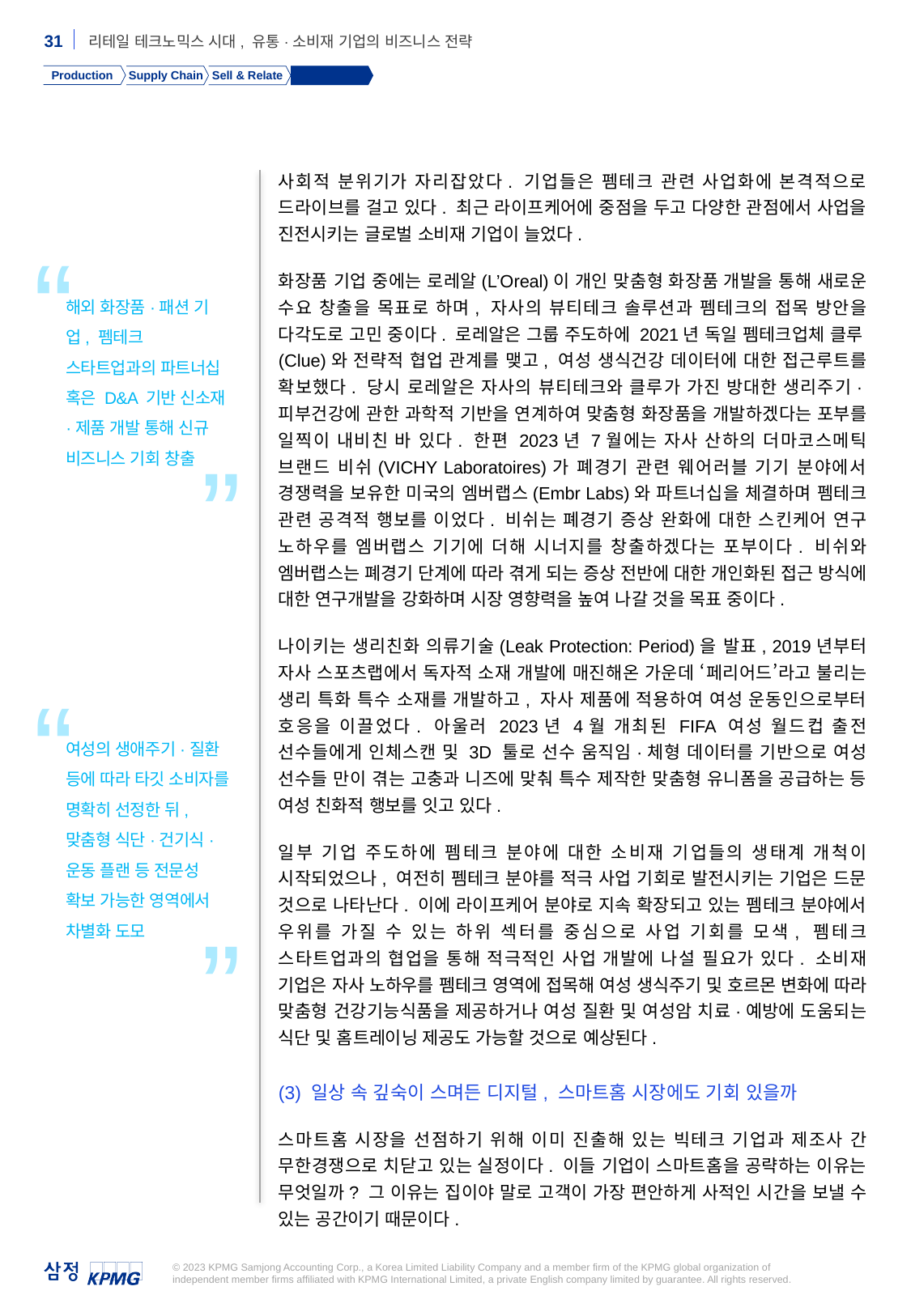

Production

Supply Chain
Sell & Relate
Lifestyle
사회적 분위기가 자리잡았다. 기업들은 펨테크 관련 사업화에 본격적으로 드라이브를 걸고 있다. 최근 라이프케어에 중점을 두고 다양한 관점에서 사업을 진전시키는 글로벌 소비재 기업이 늘었다.
화장품 기업 중에는 로레알(L’Oreal)이 개인 맞춤형 화장품 개발을 통해 새로운 수요 창출을 목표로 하며, 자사의 뷰티테크 솔루션과 펨테크의 접목 방안을 다각도로 고민 중이다. 로레알은 그룹 주도하에 2021년 독일 펨테크업체 클루(Clue)와 전략적 협업 관계를 맺고, 여성 생식건강 데이터에 대한 접근루트를 확보했다. 당시 로레알은 자사의 뷰티테크와 클루가 가진 방대한 생리주기·피부건강에 관한 과학적 기반을 연계하여 맞춤형 화장품을 개발하겠다는 포부를 일찍이 내비친 바 있다. 한편 2023년 7월에는 자사 산하의 더마코스메틱 브랜드 비쉬(VICHY Laboratoires)가 폐경기 관련 웨어러블 기기 분야에서 경쟁력을 보유한 미국의 엠버랩스(Embr Labs)와 파트너십을 체결하며 펨테크 관련 공격적 행보를 이었다. 비쉬는 폐경기 증상 완화에 대한 스킨케어 연구 노하우를 엠버랩스 기기에 더해 시너지를 창출하겠다는 포부이다. 비쉬와 엠버랩스는 폐경기 단계에 따라 겪게 되는 증상 전반에 대한 개인화된 접근 방식에 대한 연구개발을 강화하며 시장 영향력을 높여 나갈 것을 목표 중이다.
나이키는 생리친화 의류기술(Leak Protection: Period)을 발표, 2019년부터 자사 스포츠랩에서 독자적 소재 개발에 매진해온 가운데 ‘페리어드’라고 불리는 생리 특화 특수 소재를 개발하고, 자사 제품에 적용하여 여성 운동인으로부터 호응을 이끌었다. 아울러 2023년 4월 개최된 FIFA 여성 월드컵 출전 선수들에게 인체스캔 및 3D 툴로 선수 움직임·체형 데이터를 기반으로 여성 선수들 만이 겪는 고충과 니즈에 맞춰 특수 제작한 맞춤형 유니폼을 공급하는 등 여성 친화적 행보를 잇고 있다.
일부 기업 주도하에 펨테크 분야에 대한 소비재 기업들의 생태계 개척이 시작되었으나, 여전히 펨테크 분야를 적극 사업 기회로 발전시키는 기업은 드문 것으로 나타난다. 이에 라이프케어 분야로 지속 확장되고 있는 펨테크 분야에서 우위를 가질 수 있는 하위 섹터를 중심으로 사업 기회를 모색, 펨테크 스타트업과의 협업을 통해 적극적인 사업 개발에 나설 필요가 있다. 소비재 기업은 자사 노하우를 펨테크 영역에 접목해 여성 생식주기 및 호르몬 변화에 따라 맞춤형 건강기능식품을 제공하거나 여성 질환 및 여성암 치료·예방에 도움되는 식단 및 홈트레이닝 제공도 가능할 것으로 예상된다.
(3) 일상 속 깊숙이 스며든 디지털, 스마트홈 시장에도 기회 있을까
스마트홈 시장을 선점하기 위해 이미 진출해 있는 빅테크 기업과 제조사 간 무한경쟁으로 치닫고 있는 실정이다. 이들 기업이 스마트홈을 공략하는 이유는 무엇일까? 그 이유는 집이야 말로 고객이 가장 편안하게 사적인 시간을 보낼 수 있는 공간이기 때문이다.
“
해외 화장품·패션 기업, 펨테크 스타트업과의 파트너십 혹은 D&A 기반 신소재·제품 개발 통해 신규 비즈니스 기회 창출
”
“
여성의 생애주기·질환 등에 따라 타깃 소비자를 명확히 선정한 뒤, 맞춤형 식단·건기식·운동 플랜 등 전문성 확보 가능한 영역에서 차별화 도모
”